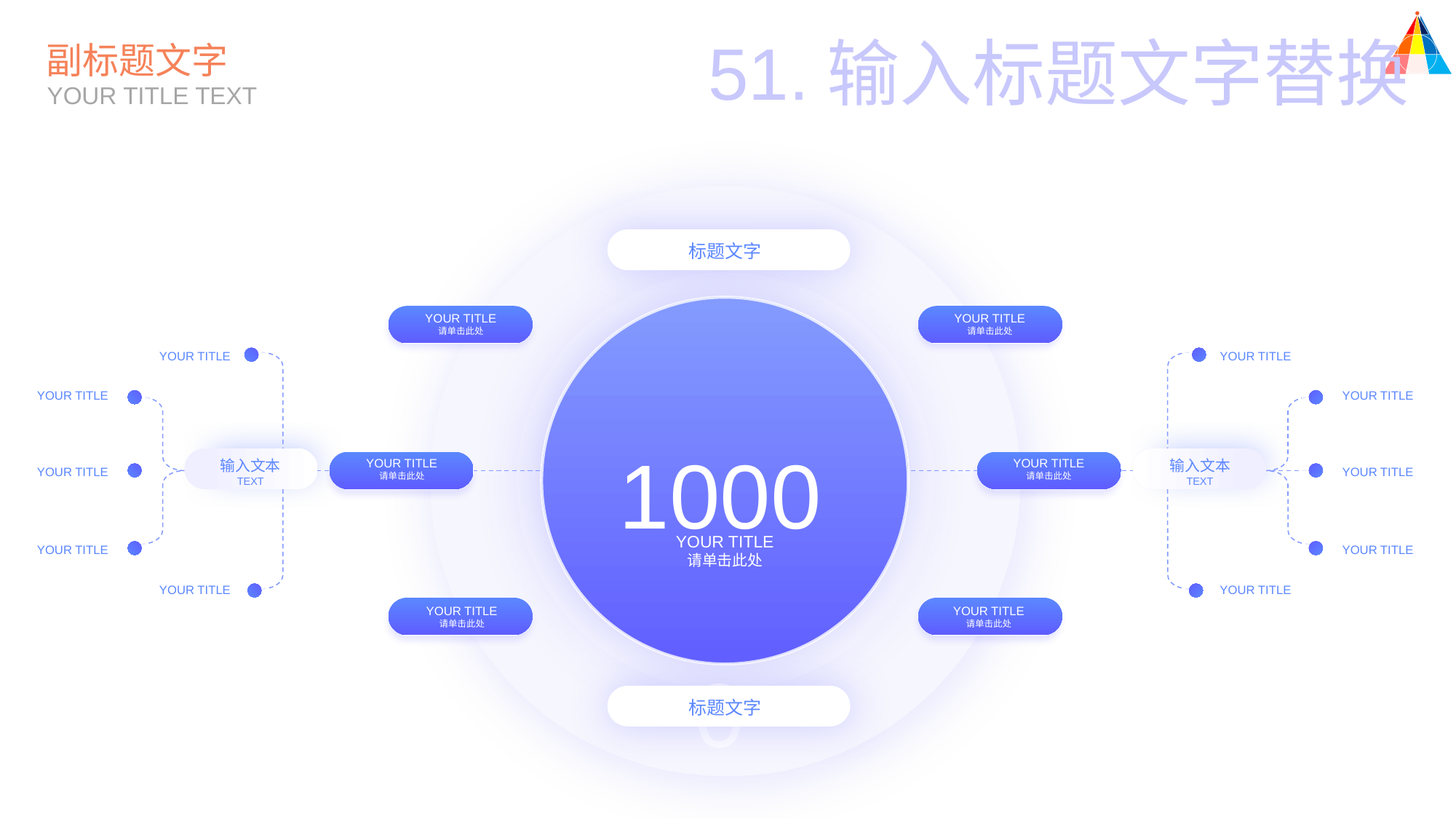

51.输入标题文字替换
副标题文字
YOUR TITLE TEXT

标题文字

YOUR TITLE
请单击此处

YOUR TITLE

YOUR TITLE

YOUR TITLE
请单击此处
输入文本
TEXT

YOUR TITLE

YOUR TITLE

YOUR TITLE
YOUR TITLE
请单击此处
YOUR TITLE
请单击此处

YOUR TITLE

YOUR TITLE

YOUR TITLE
请单击此处
输入文本
TEXT

YOUR TITLE

YOUR TITLE

YOUR TITLE
YOUR TITLE
请单击此处
10000
YOUR TITLE
请单击此处

标题文字